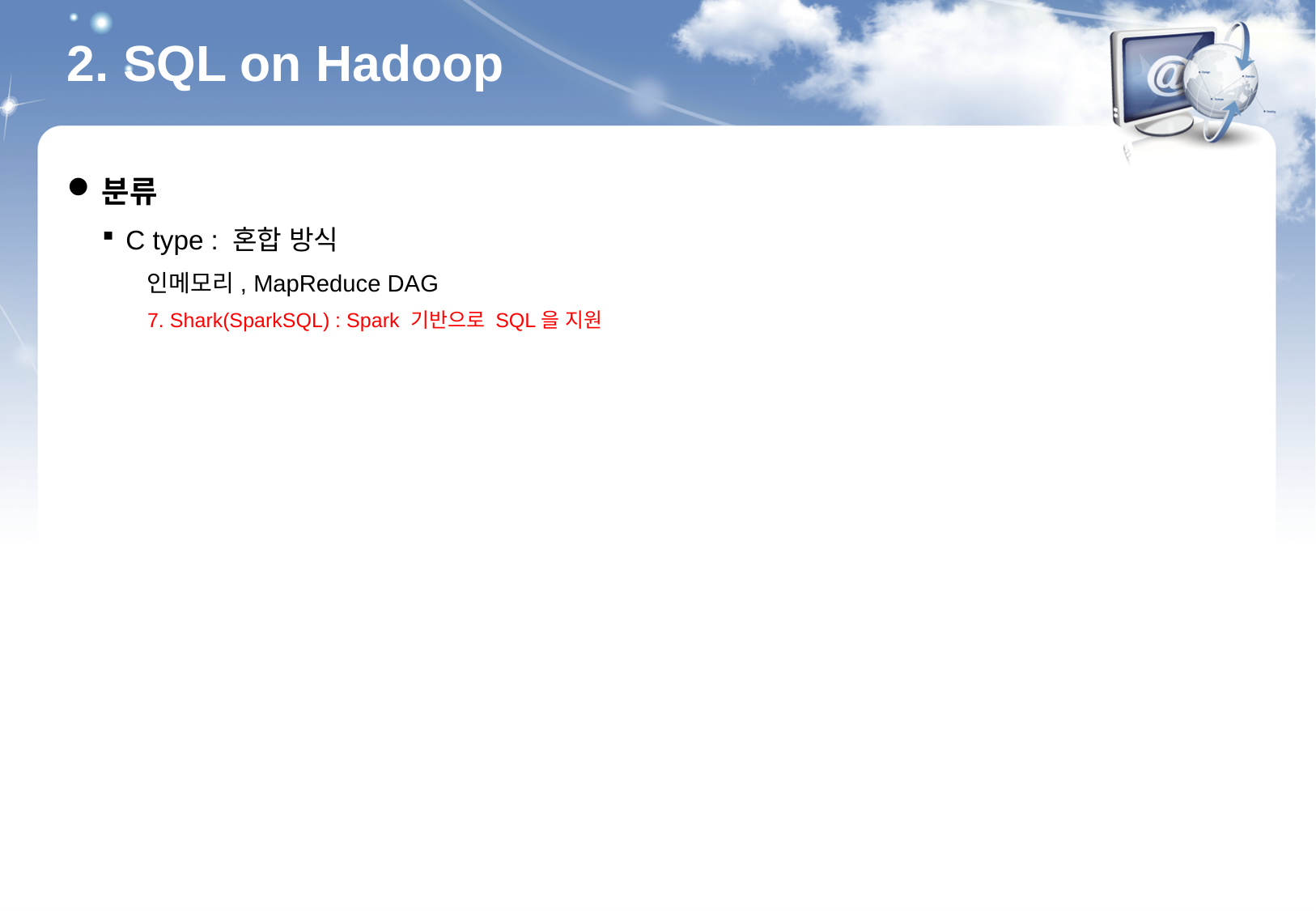

2. SQL on Hadoop
분류
C type : 혼합 방식
인메모리, MapReduce DAG
7. Shark(SparkSQL) : Spark 기반으로 SQL을 지원